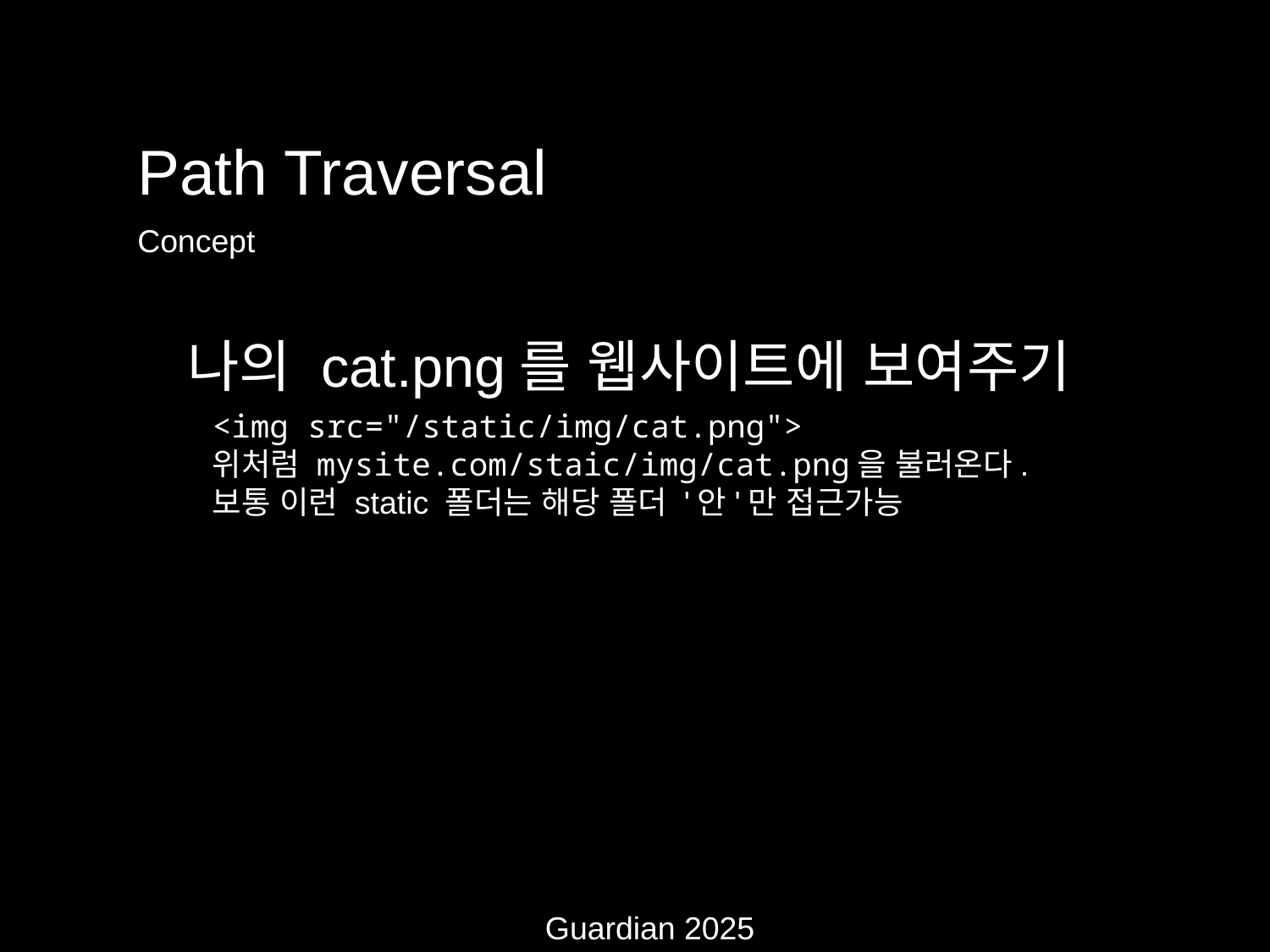

Path Traversal
Concept
나의 cat.png를 웹사이트에 보여주기
<img src="/static/img/cat.png">
위처럼 mysite.com/staic/img/cat.png을 불러온다.
보통 이런 static 폴더는 해당 폴더 '안'만 접근가능